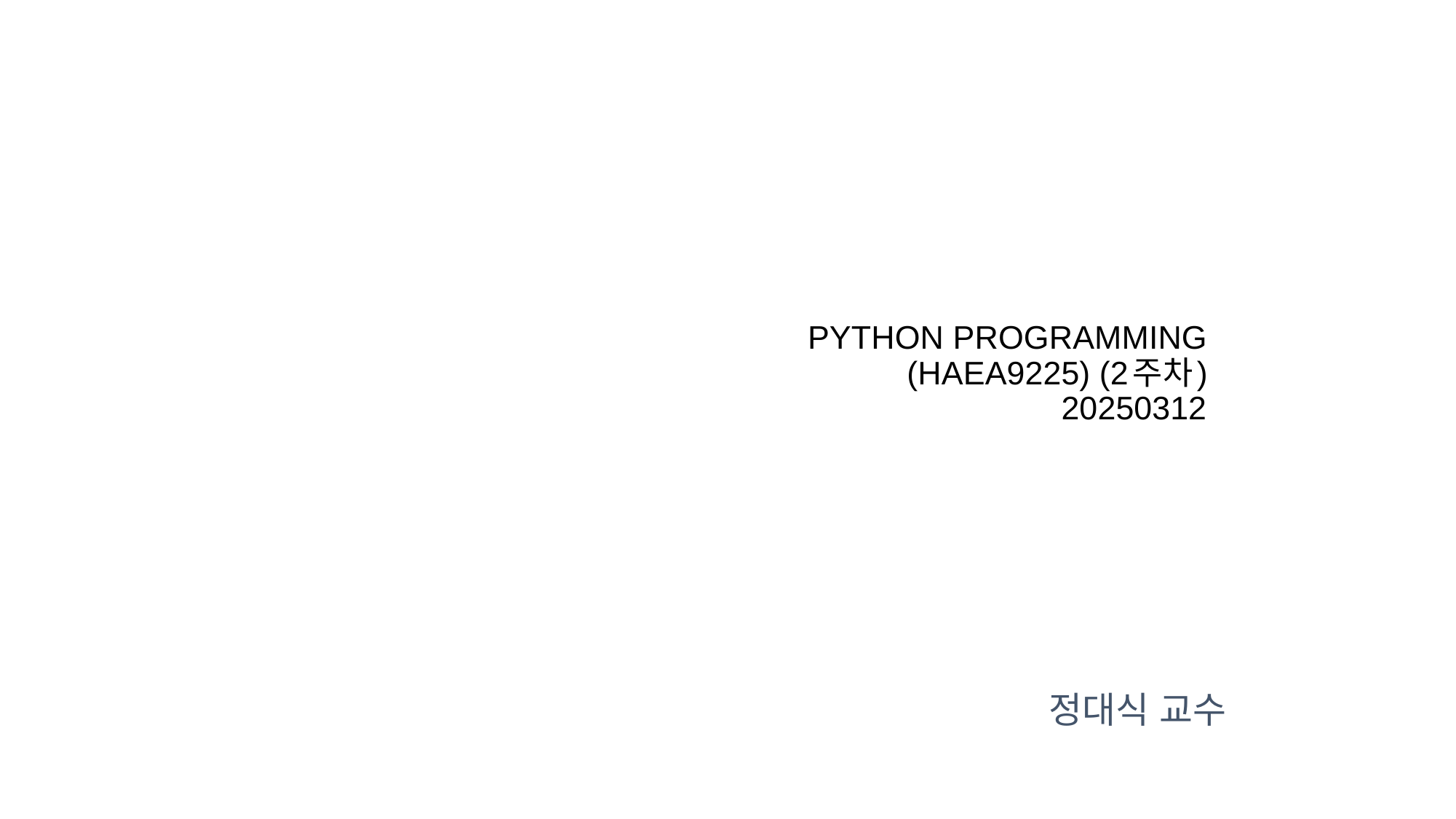

# PYTHON PROGRAMMING (HAEA9225) (2주차) 20250312
정대식 교수